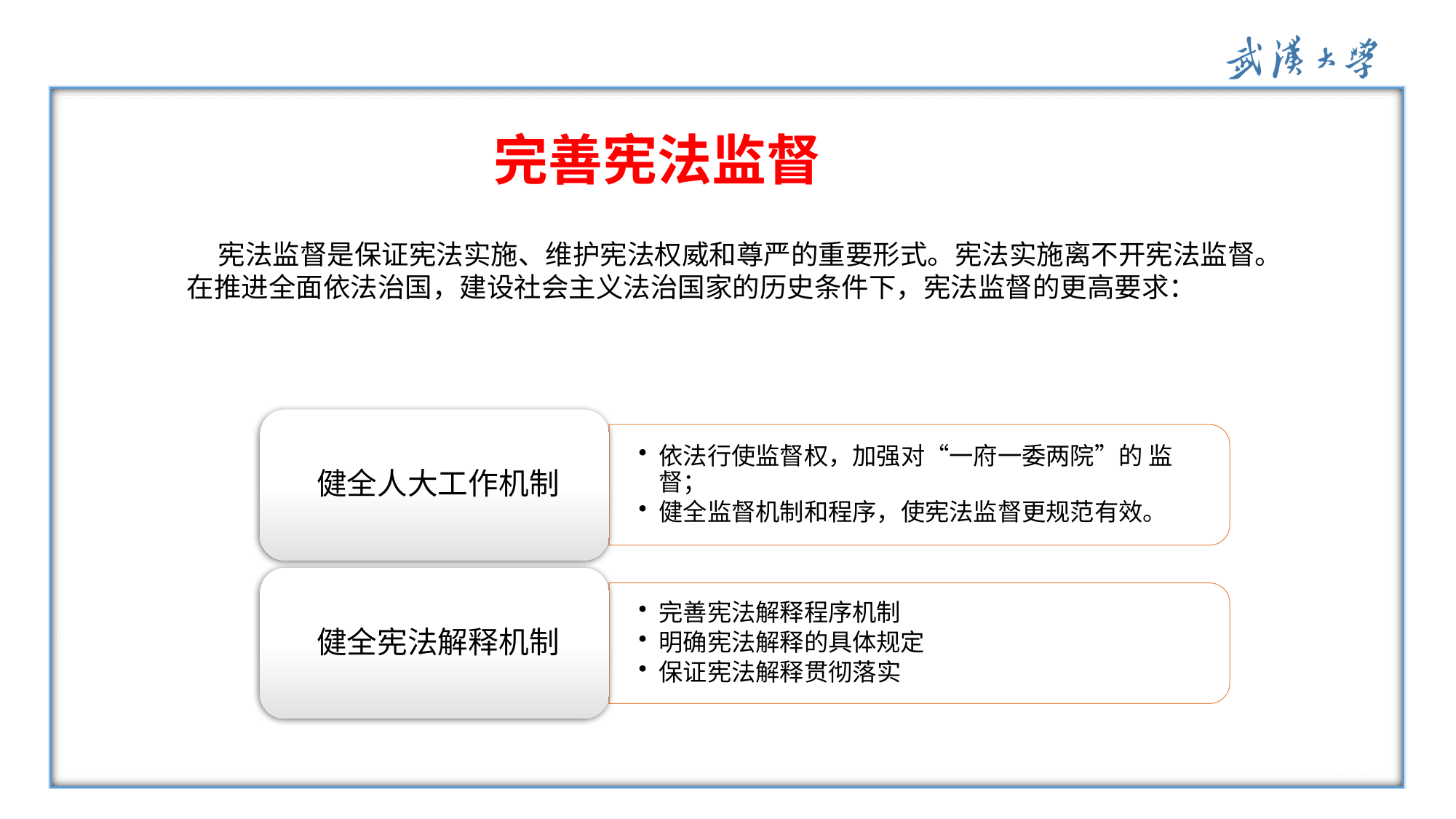

完善宪法监督
    宪法监督是保证宪法实施、维护宪法权威和尊严的重要形式。宪法实施离不开宪法监督。在推进全面依法治国，建设社会主义法治国家的历史条件下，宪法监督的更高要求：
依法行使监督权，加强对“一府一委两院”的 监督；
健全监督机制和程序，使宪法监督更规范有效。
健全人大工作机制
完善宪法解释程序机制
明确宪法解释的具体规定
保证宪法解释贯彻落实
健全宪法解释机制